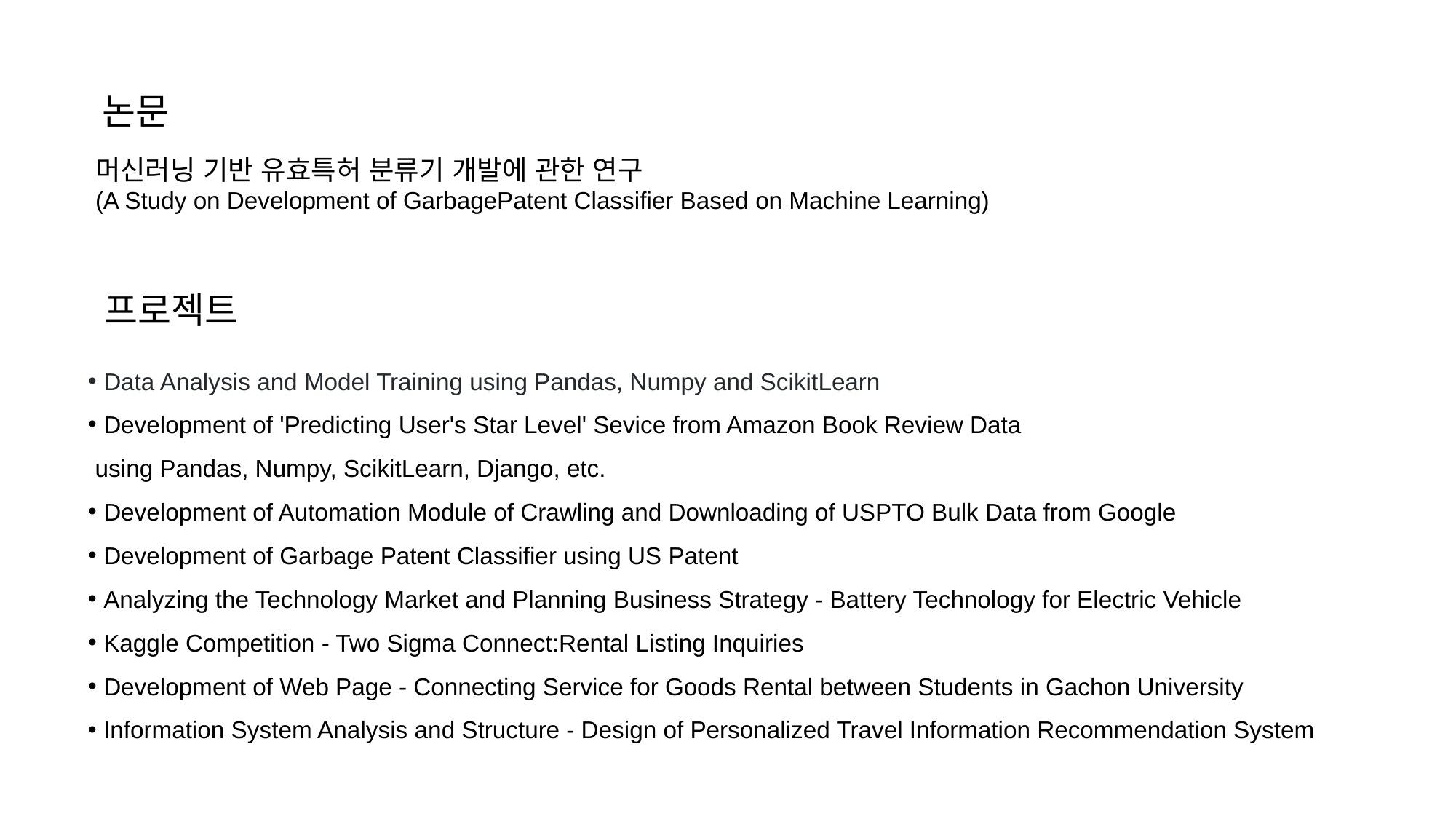

논문
머신러닝 기반 유효특허 분류기 개발에 관한 연구
(A Study on Development of GarbagePatent Classifier Based on Machine Learning)
프로젝트
 Data Analysis and Model Training using Pandas, Numpy and ScikitLearn
 Development of 'Predicting User's Star Level' Sevice from Amazon Book Review Data
 using Pandas, Numpy, ScikitLearn, Django, etc.
 Development of Automation Module of Crawling and Downloading of USPTO Bulk Data from Google
 Development of Garbage Patent Classifier using US Patent
 Analyzing the Technology Market and Planning Business Strategy - Battery Technology for Electric Vehicle
 Kaggle Competition - Two Sigma Connect:Rental Listing Inquiries
 Development of Web Page - Connecting Service for Goods Rental between Students in Gachon University
 Information System Analysis and Structure - Design of Personalized Travel Information Recommendation System